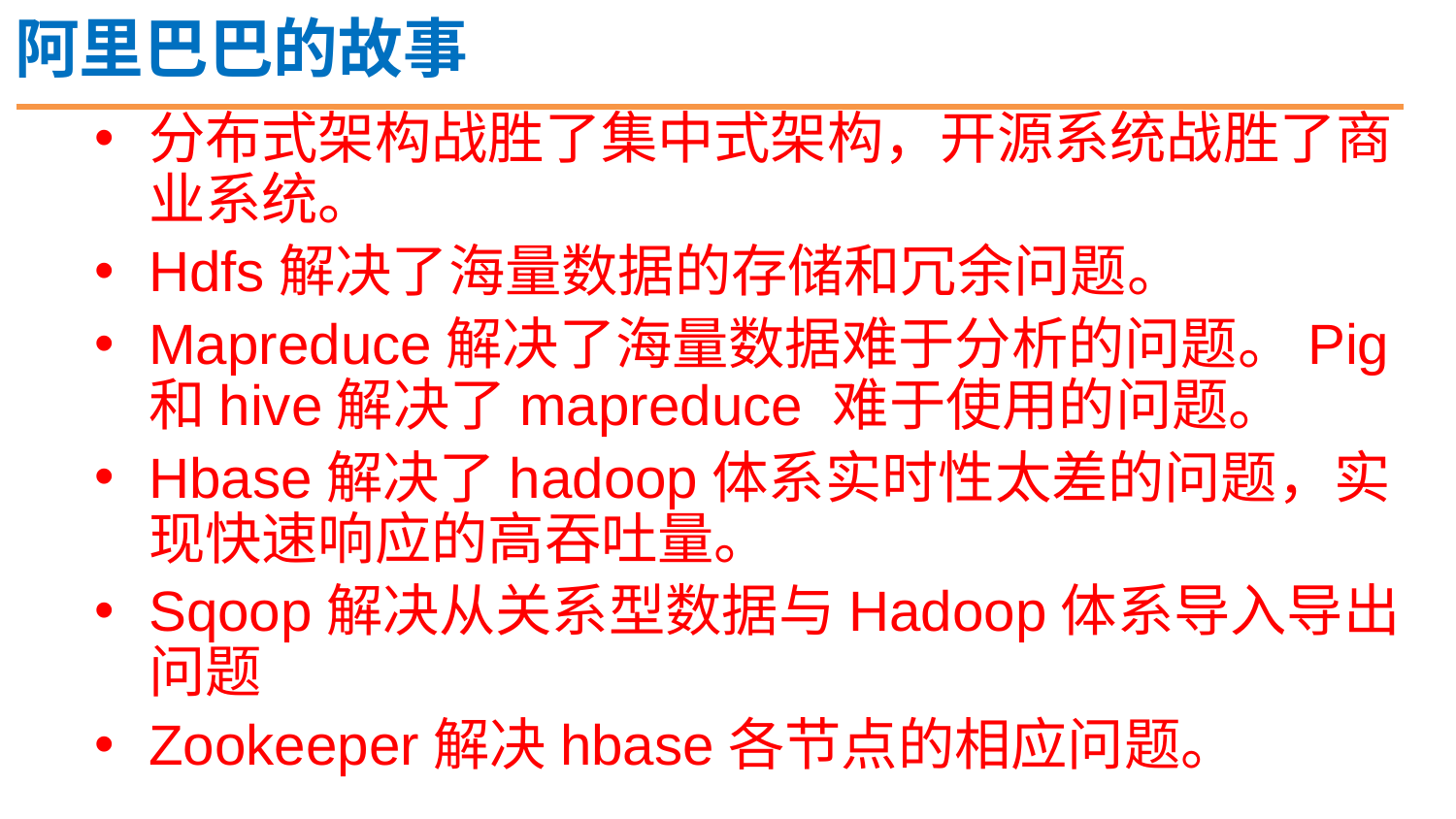

阿里巴巴的故事
分布式架构战胜了集中式架构，开源系统战胜了商业系统。
Hdfs解决了海量数据的存储和冗余问题。
Mapreduce解决了海量数据难于分析的问题。Pig和hive解决了mapreduce 难于使用的问题。
Hbase解决了hadoop体系实时性太差的问题，实现快速响应的高吞吐量。
Sqoop解决从关系型数据与Hadoop体系导入导出问题
Zookeeper解决hbase各节点的相应问题。